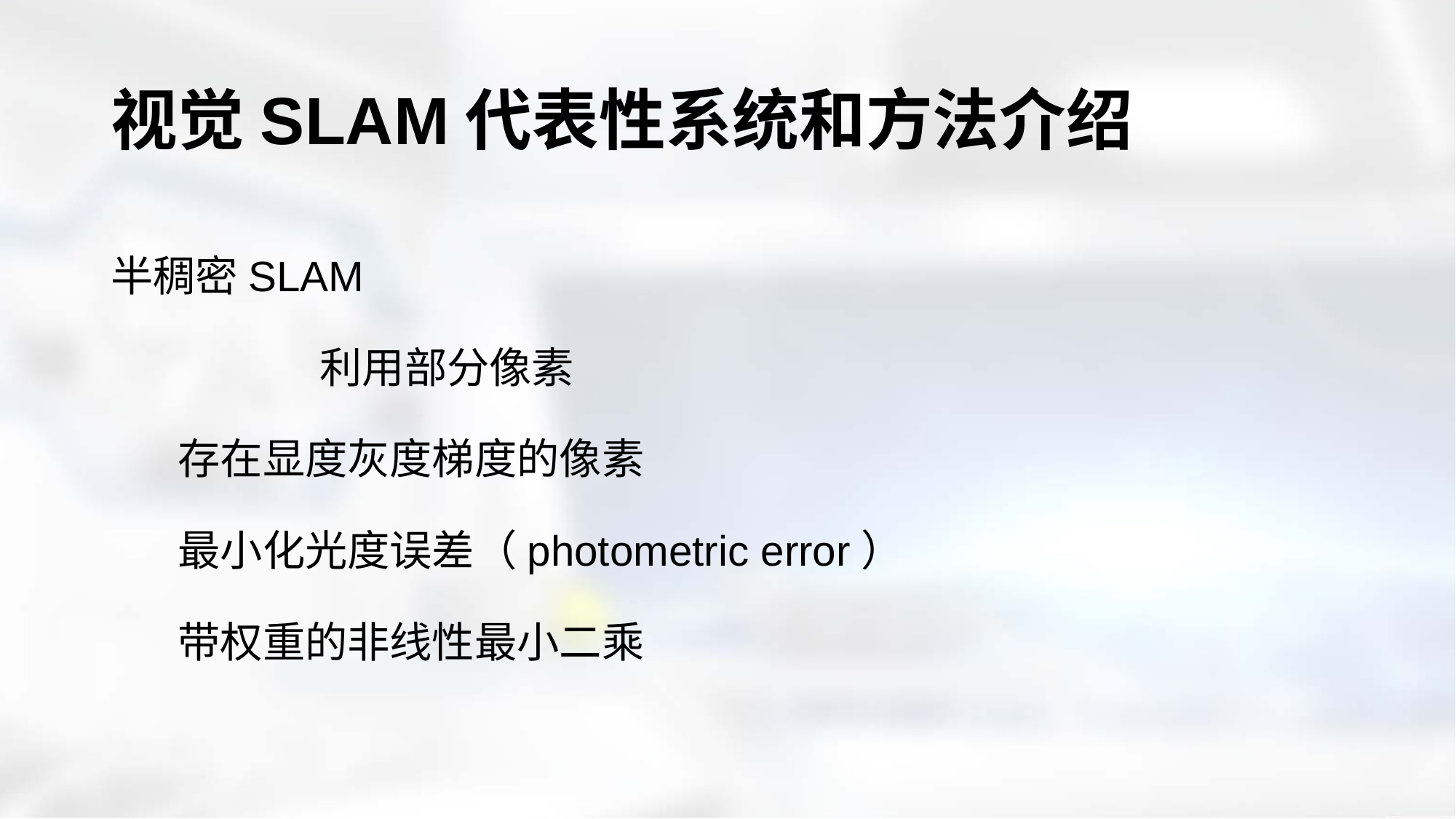

# 视觉SLAM代表性系统和方法介绍
半稠密SLAM
                     利用部分像素
      存在显度灰度梯度的像素
      最小化光度误差（photometric error）
      带权重的非线性最小二乘